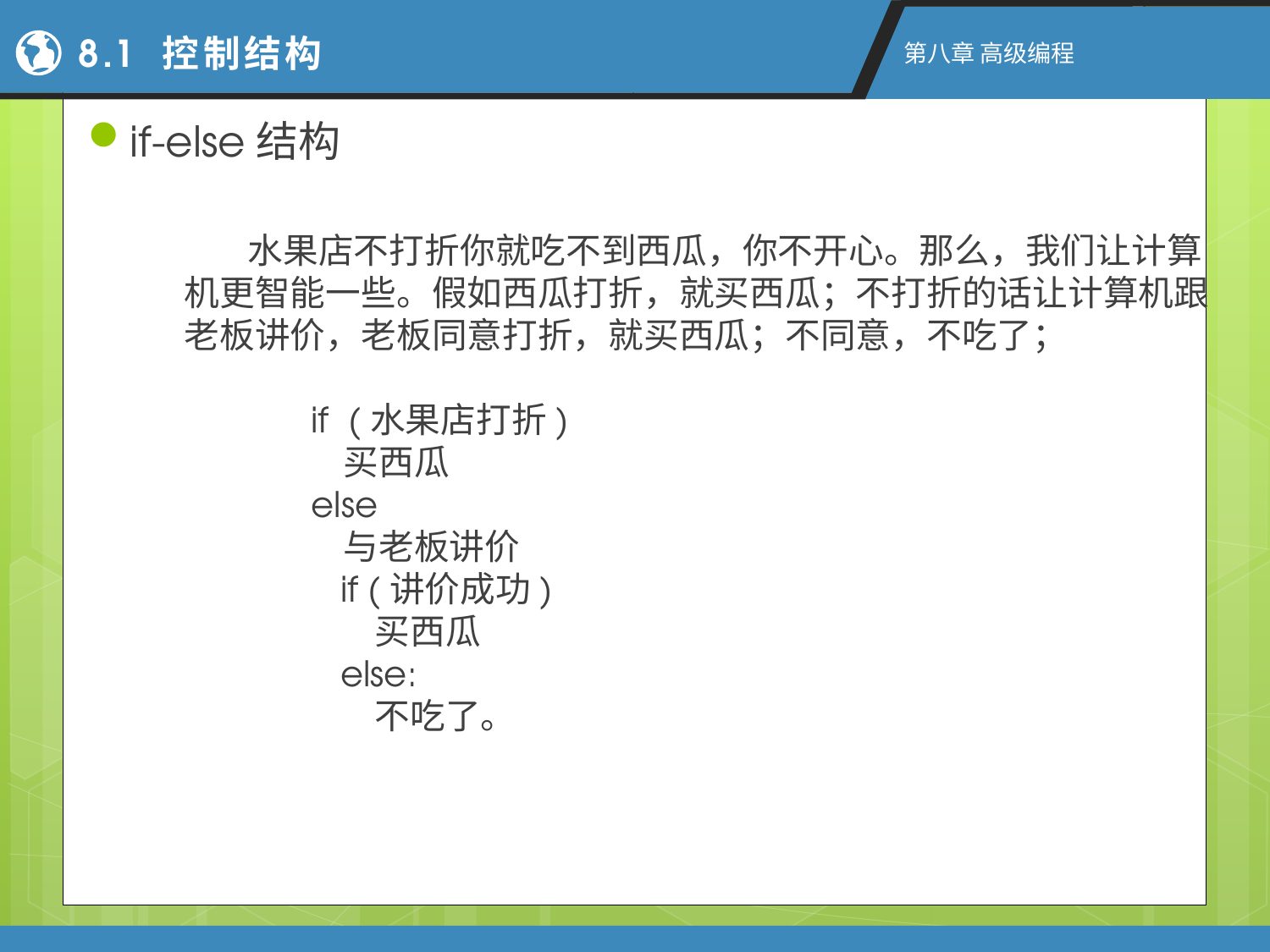

8.1 控制结构

第八章 高级编程
if-else结构

水果店不打折你就吃不到西瓜，你不开心。那么，我们让计算机更智能一些。假如西瓜打折，就买西瓜；不打折的话让计算机跟老板讲价，老板同意打折，就买西瓜；不同意，不吃了；

if  (水果店打折)
   买西瓜
else
   与老板讲价
   if (讲价成功)
       买西瓜
   else:
       不吃了。